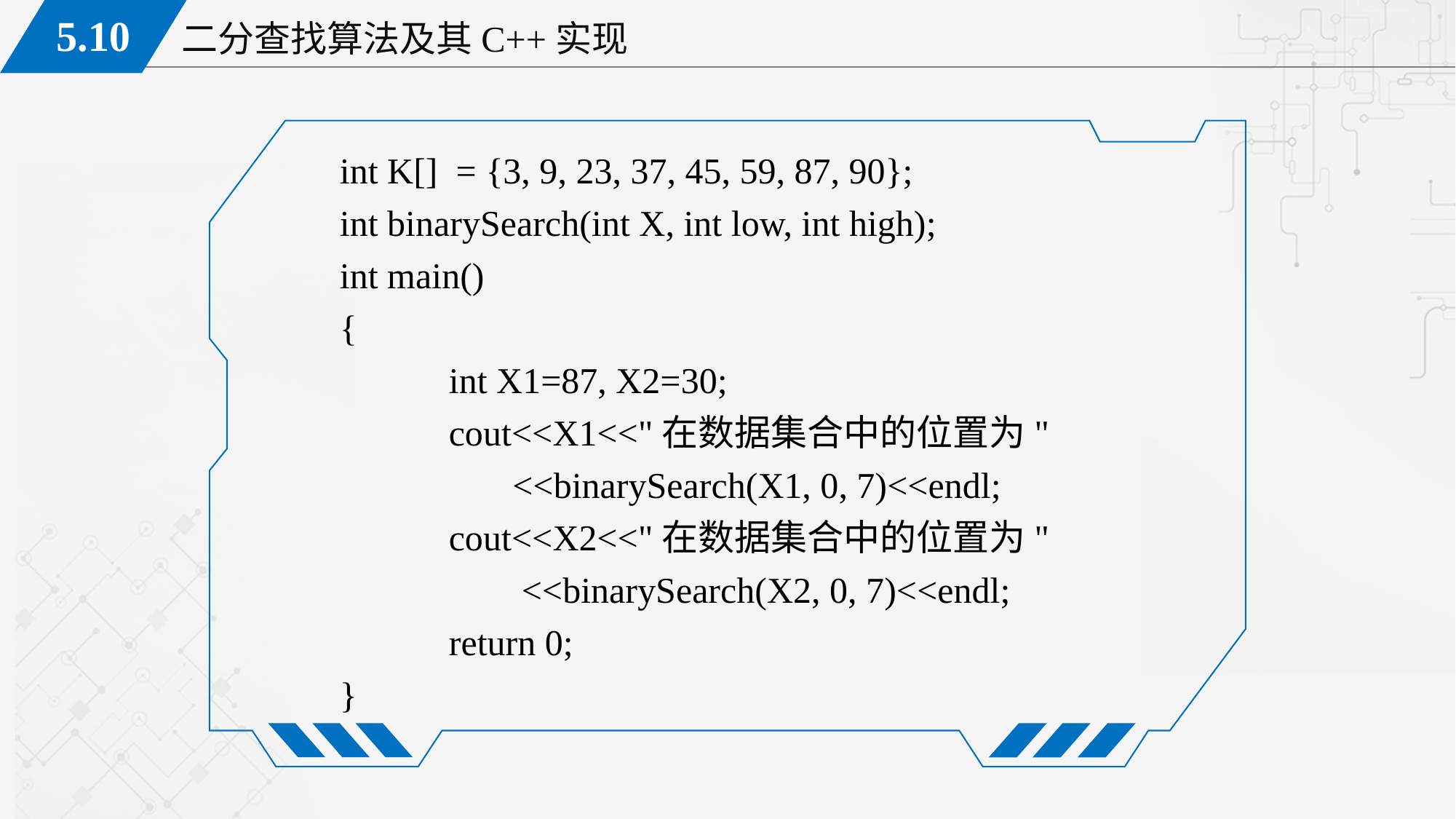

int K[]  = {3, 9, 23, 37, 45, 59, 87, 90};
int binarySearch(int X, int low, int high);
int main()
{
	int X1=87, X2=30;
	cout<<X1<<"在数据集合中的位置为"
                   <<binarySearch(X1, 0, 7)<<endl;
	cout<<X2<<"在数据集合中的位置为"
                    <<binarySearch(X2, 0, 7)<<endl;
	return 0;
}